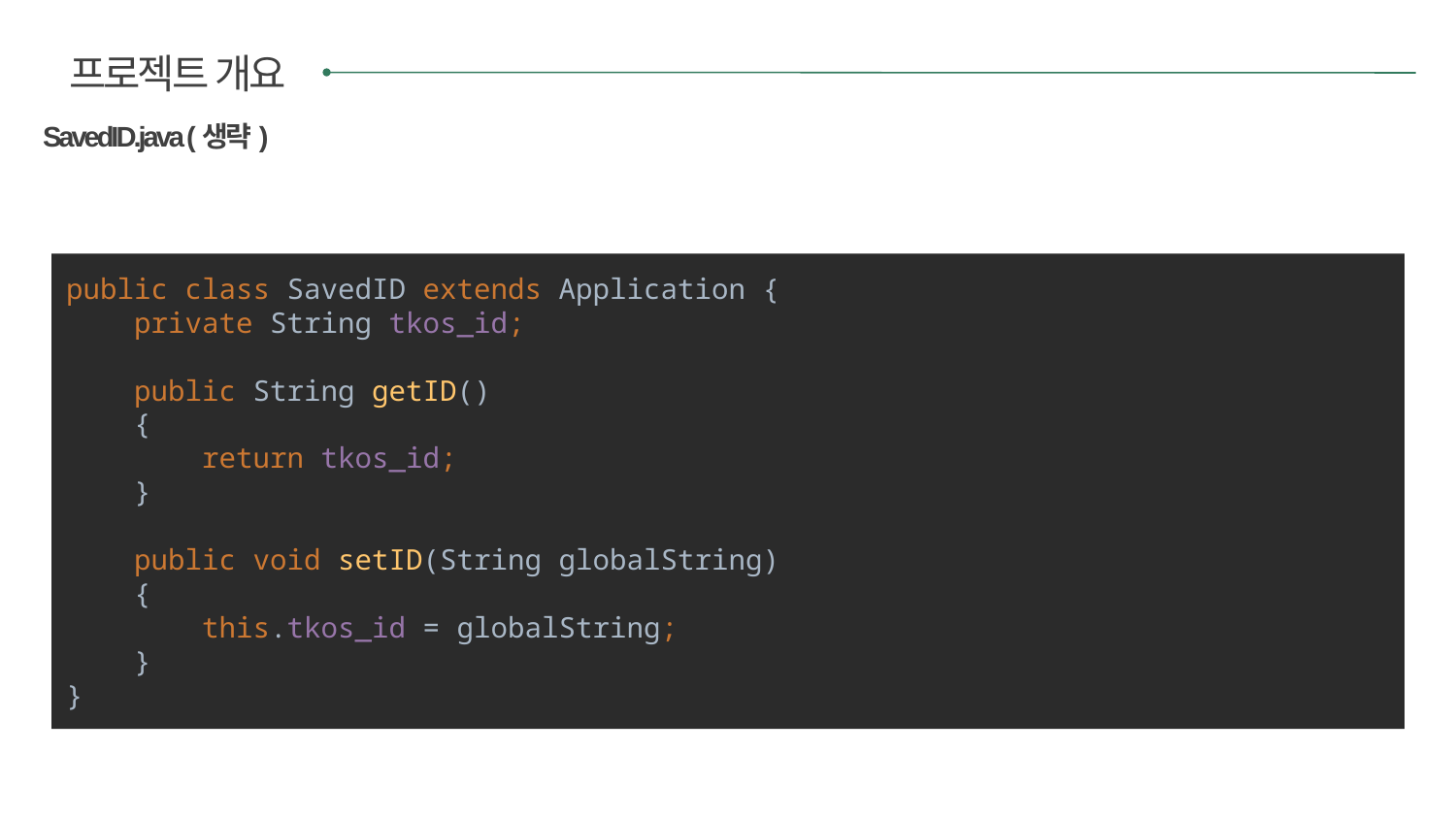

프로젝트 개요
SavedID.java (생략)
public class SavedID extends Application {
    private String tkos_id;
    public String getID()
    {
        return tkos_id;
    }
    public void setID(String globalString)
    {
        this.tkos_id = globalString;
    }
}